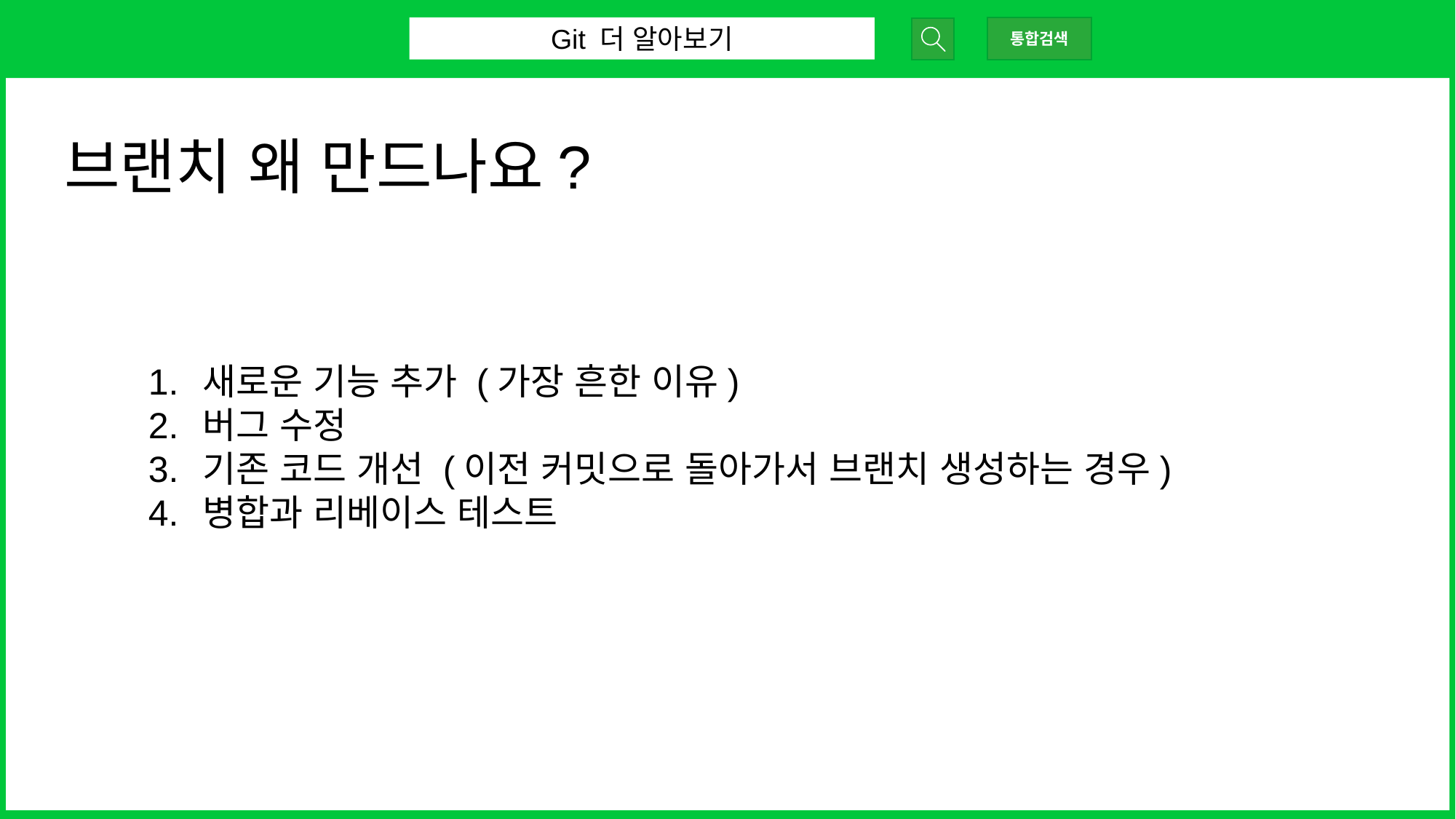

Git 더 알아보기
통합검색

브랜치 왜 만드나요?
새로운 기능 추가 (가장 흔한 이유)
버그 수정
기존 코드 개선 (이전 커밋으로 돌아가서 브랜치 생성하는 경우)
병합과 리베이스 테스트